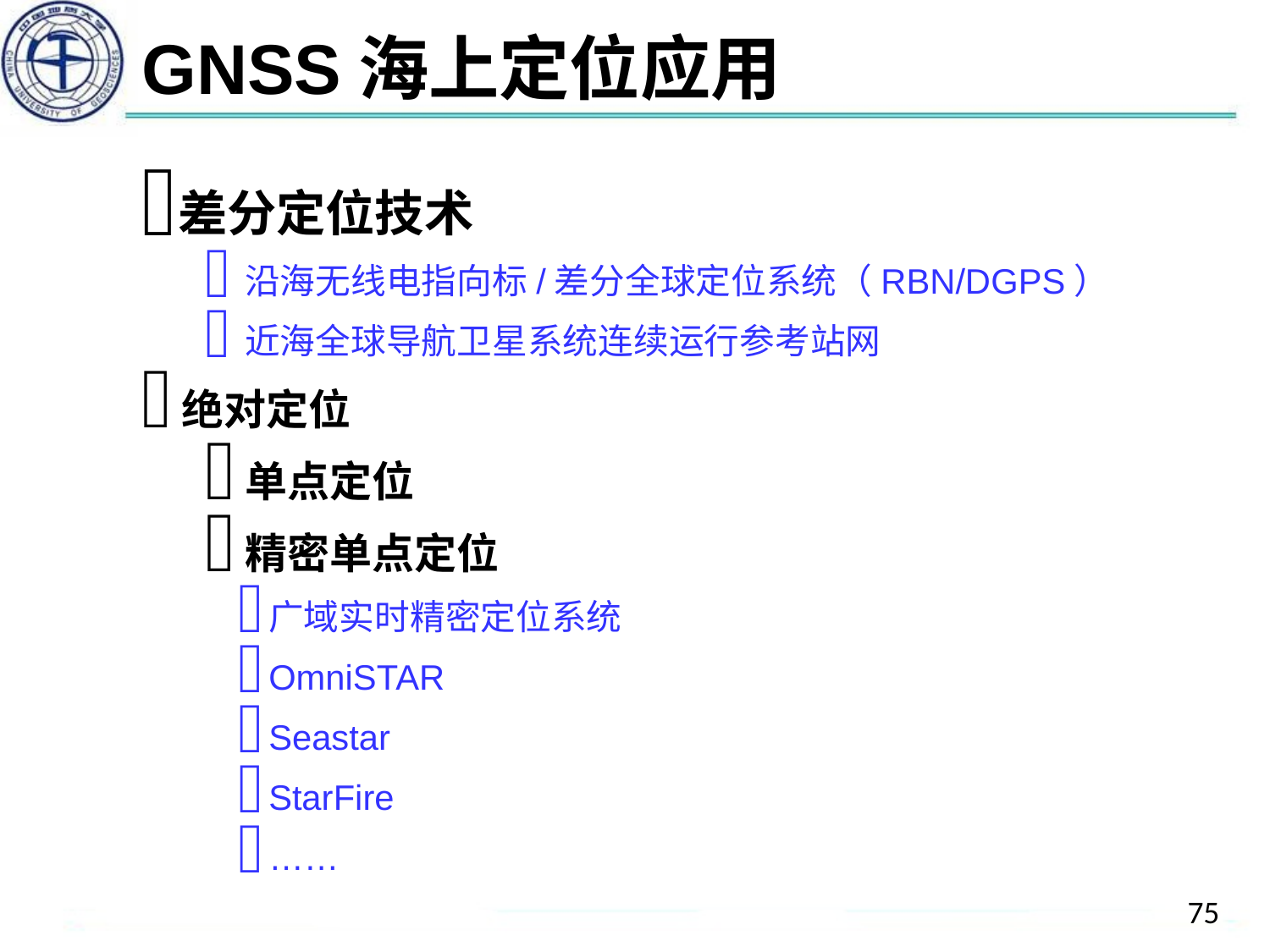

# GNSS海上定位应用
差分定位技术
沿海无线电指向标/差分全球定位系统（RBN/DGPS）
近海全球导航卫星系统连续运行参考站网
绝对定位
单点定位
精密单点定位
广域实时精密定位系统
OmniSTAR
Seastar
StarFire
……